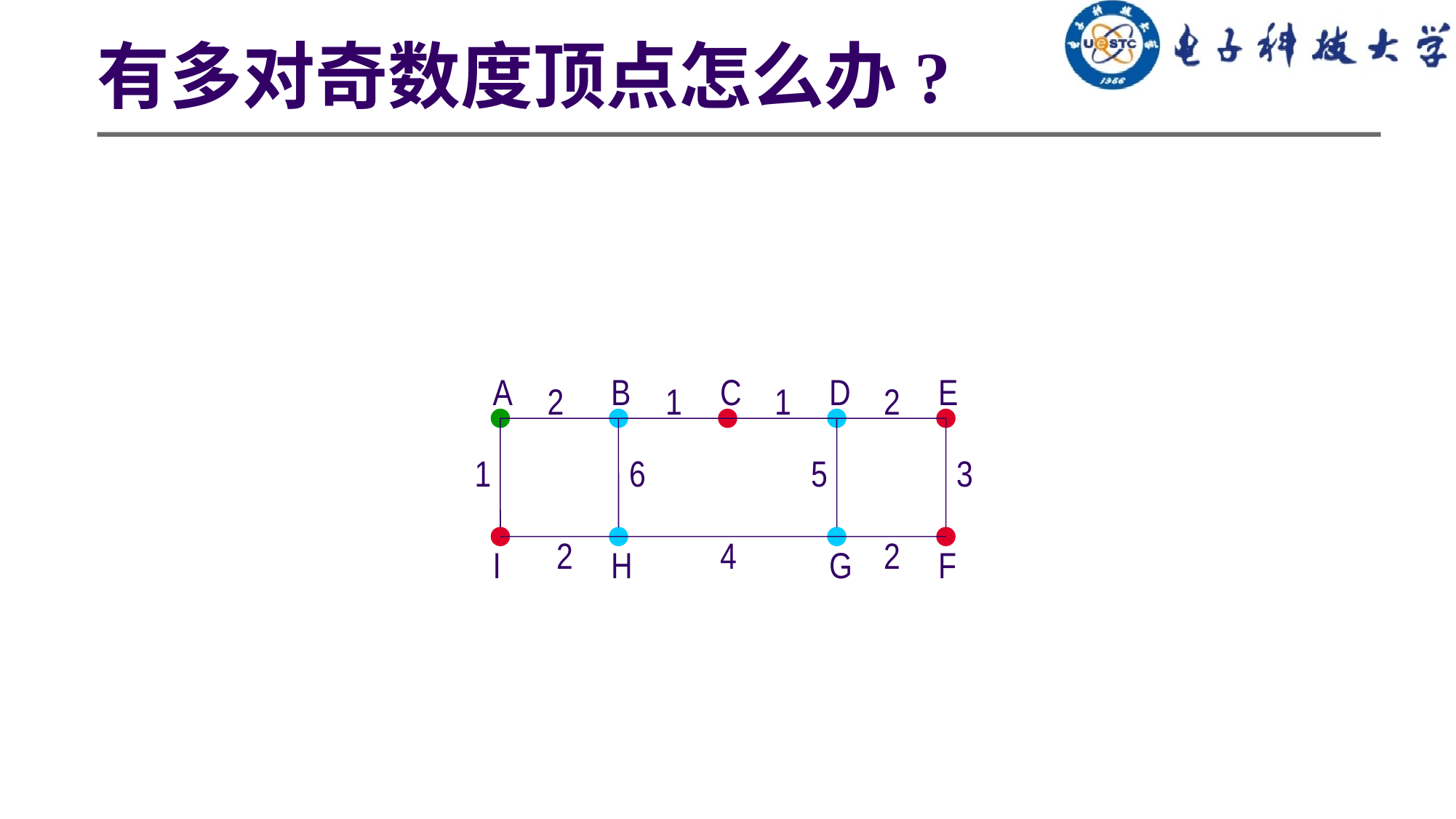

# 有多对奇数度顶点怎么办?
A
B
C
D
E
2
1
1
2

1
6
5
3

2
4
2

I
H
G
F